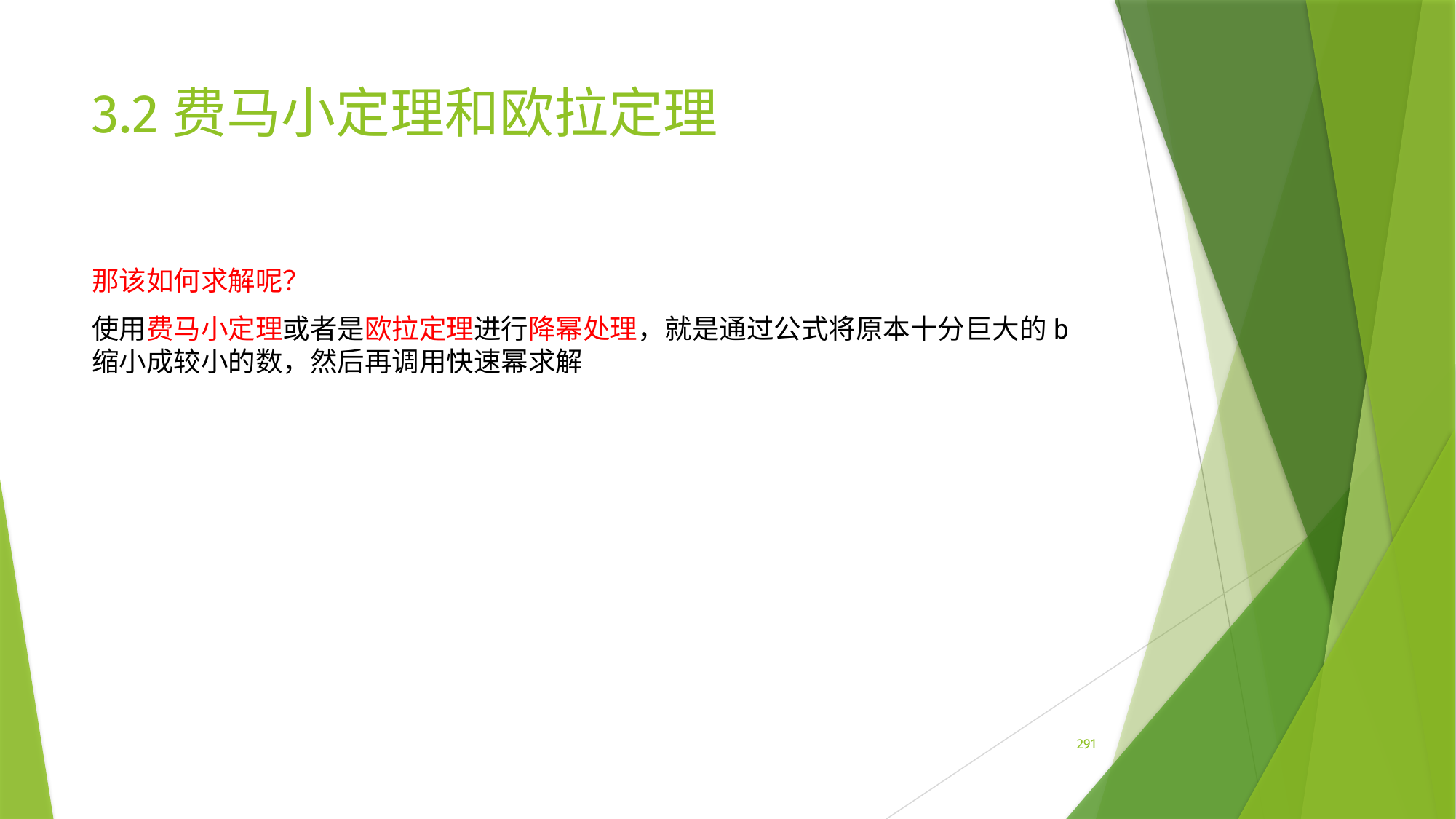

# 3.2费马小定理和欧拉定理
那该如何求解呢？
使用费马小定理或者是欧拉定理进行降幂处理，就是通过公式将原本十分巨大的b缩小成较小的数，然后再调用快速幂求解

291